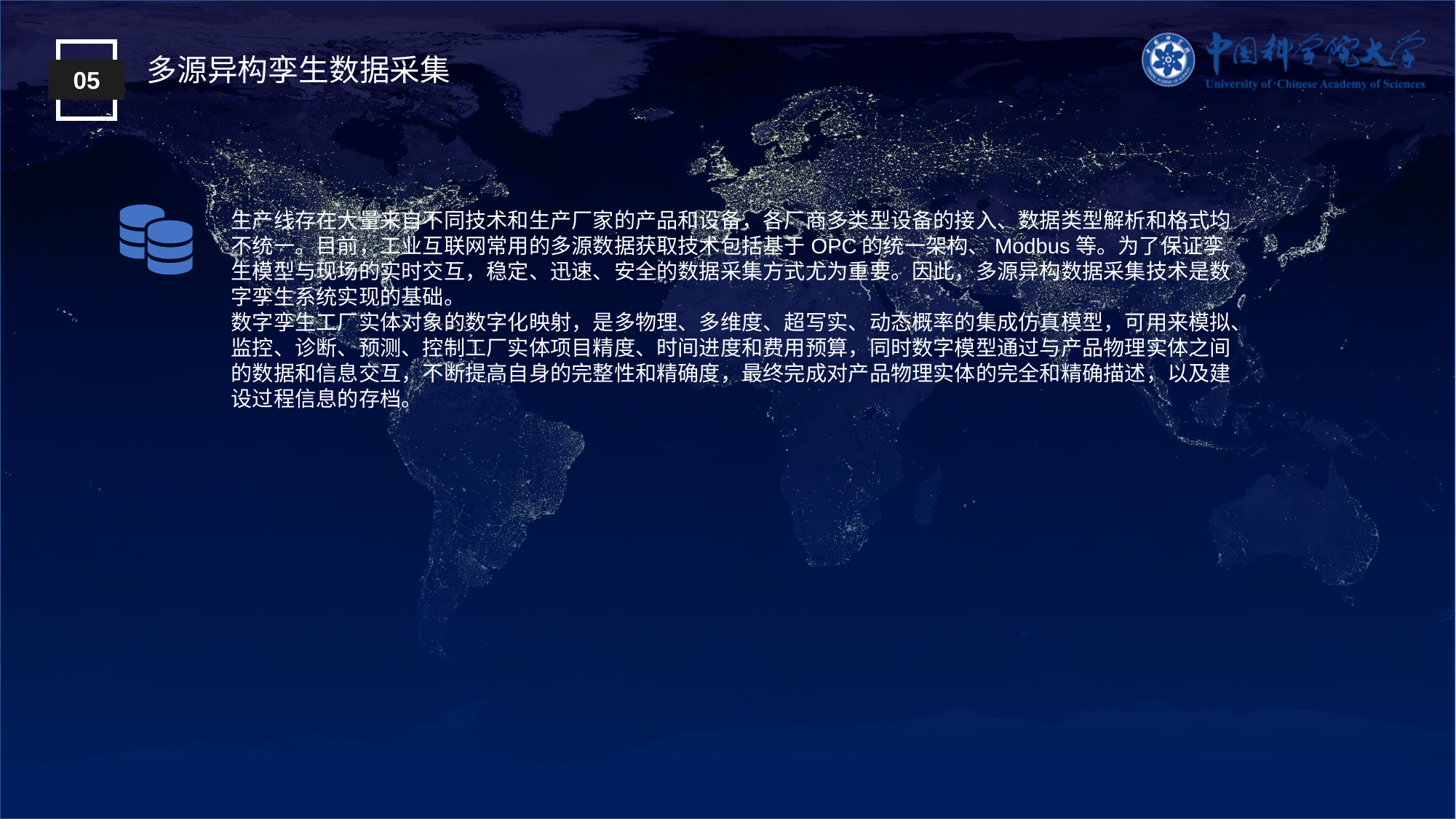

多源异构孪生数据采集
05
生产线存在大量来自不同技术和生产厂家的产品和设备，各厂商多类型设备的接入、数据类型解析和格式均不统一。目前，工业互联网常用的多源数据获取技术包括基于OPC的统一架构、Modbus等。为了保证孪生模型与现场的实时交互，稳定、迅速、安全的数据采集方式尤为重要。因此，多源异构数据采集技术是数字孪生系统实现的基础。
数字孪生工厂实体对象的数字化映射，是多物理、多维度、超写实、动态概率的集成仿真模型，可用来模拟、监控、诊断、预测、控制工厂实体项目精度、时间进度和费用预算，同时数字模型通过与产品物理实体之间的数据和信息交互，不断提高自身的完整性和精确度，最终完成对产品物理实体的完全和精确描述，以及建设过程信息的存档。